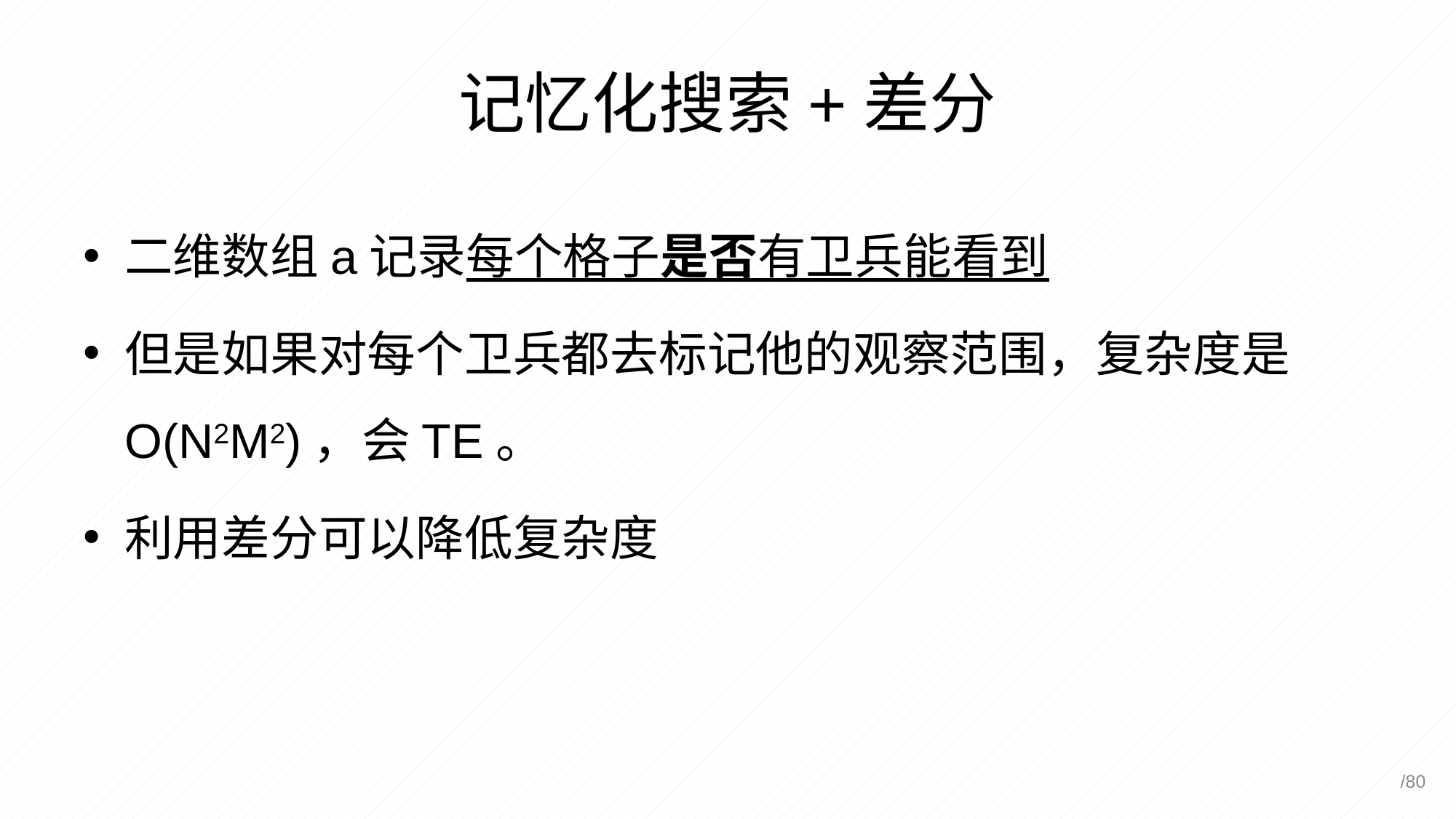

记忆化搜索+差分
二维数组a记录每个格子是否有卫兵能看到
但是如果对每个卫兵都去标记他的观察范围，复杂度是O(N2M2)，会TE。
利用差分可以降低复杂度